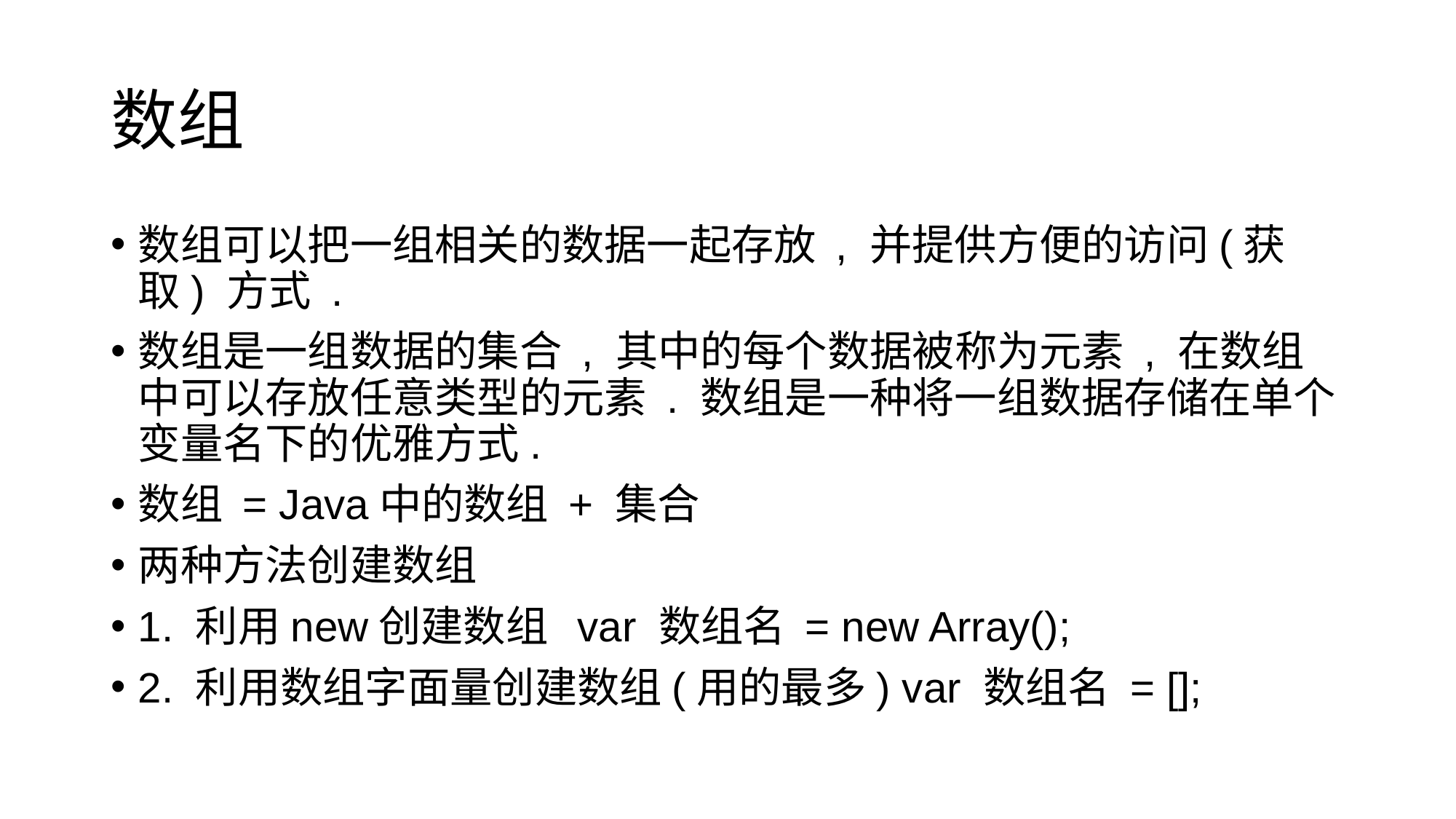

# 数组
数组可以把一组相关的数据一起存放 , 并提供方便的访问(获取) 方式 .
数组是一组数据的集合 , 其中的每个数据被称为元素 , 在数组中可以存放任意类型的元素 . 数组是一种将一组数据存储在单个变量名下的优雅方式.
数组 = Java中的数组 + 集合
两种方法创建数组
1. 利用new创建数组  var 数组名 = new Array();
2. 利用数组字面量创建数组(用的最多) var 数组名 = [];